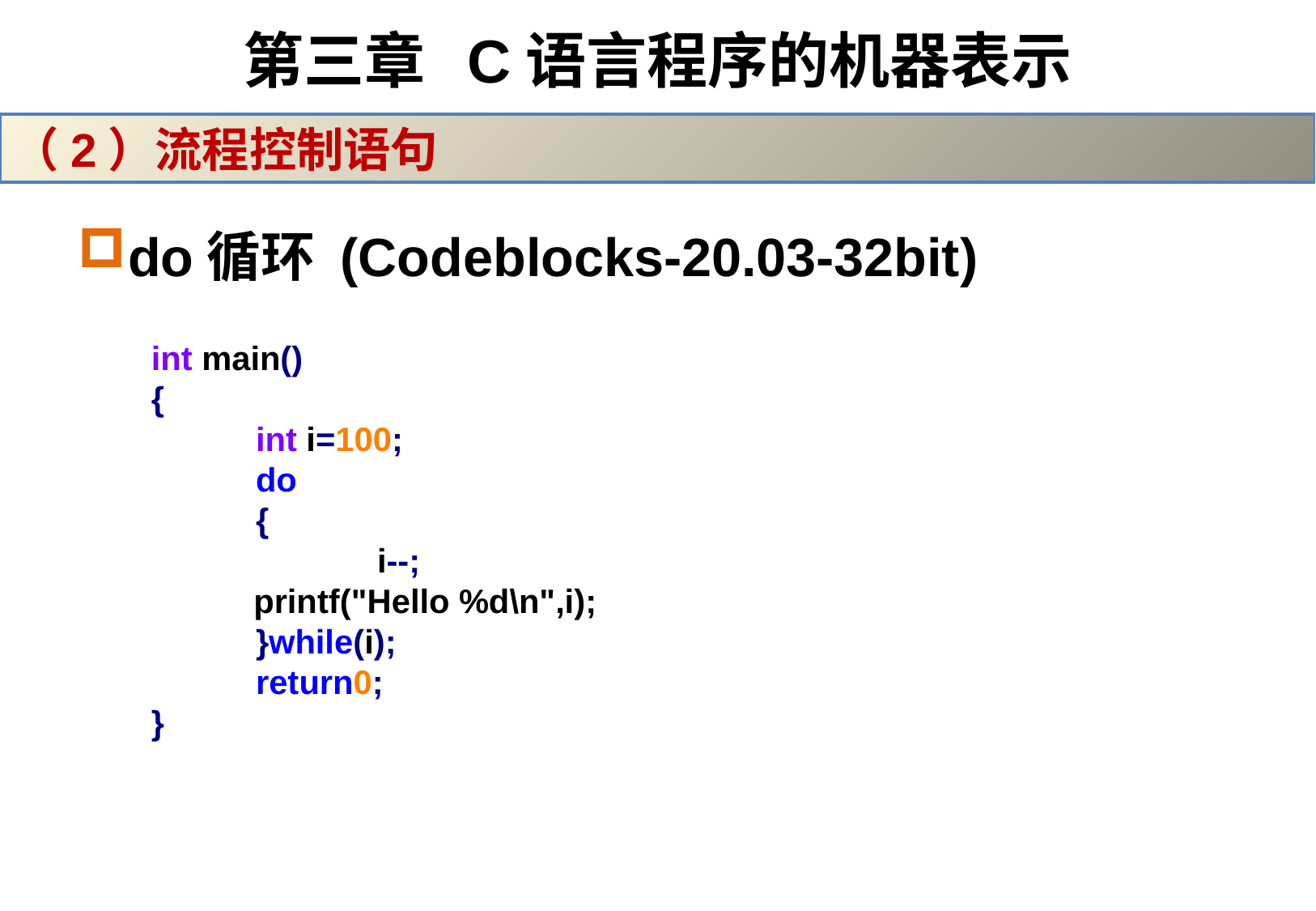

# 第三章  C语言程序的机器表示
（2）流程控制语句
do循环 (Codeblocks-20.03-32bit)
int main()
{
	int i=100;
	do
	{
		i--;
           printf("Hello %d\n",i);
	}while(i);
	return0;
}